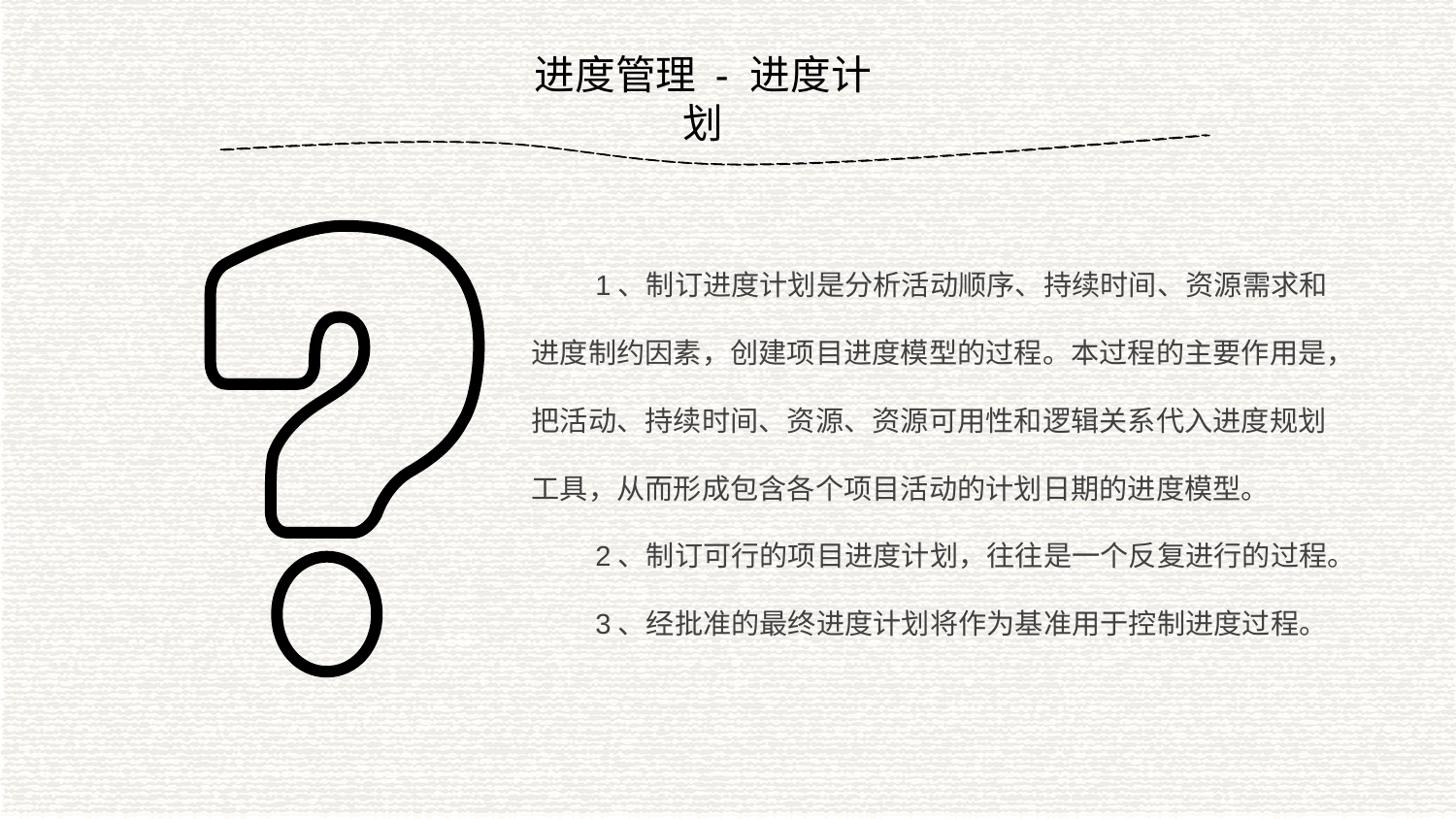

进度管理 - 进度计划

　　1、制订进度计划是分析活动顺序、持续时间、资源需求和进度制约因素，创建项目进度模型的过程。本过程的主要作用是，把活动、持续时间、资源、资源可用性和逻辑关系代入进度规划工具，从而形成包含各个项目活动的计划日期的进度模型。
　　2、制订可行的项目进度计划，往往是一个反复进行的过程。
　　3、经批准的最终进度计划将作为基准用于控制进度过程。